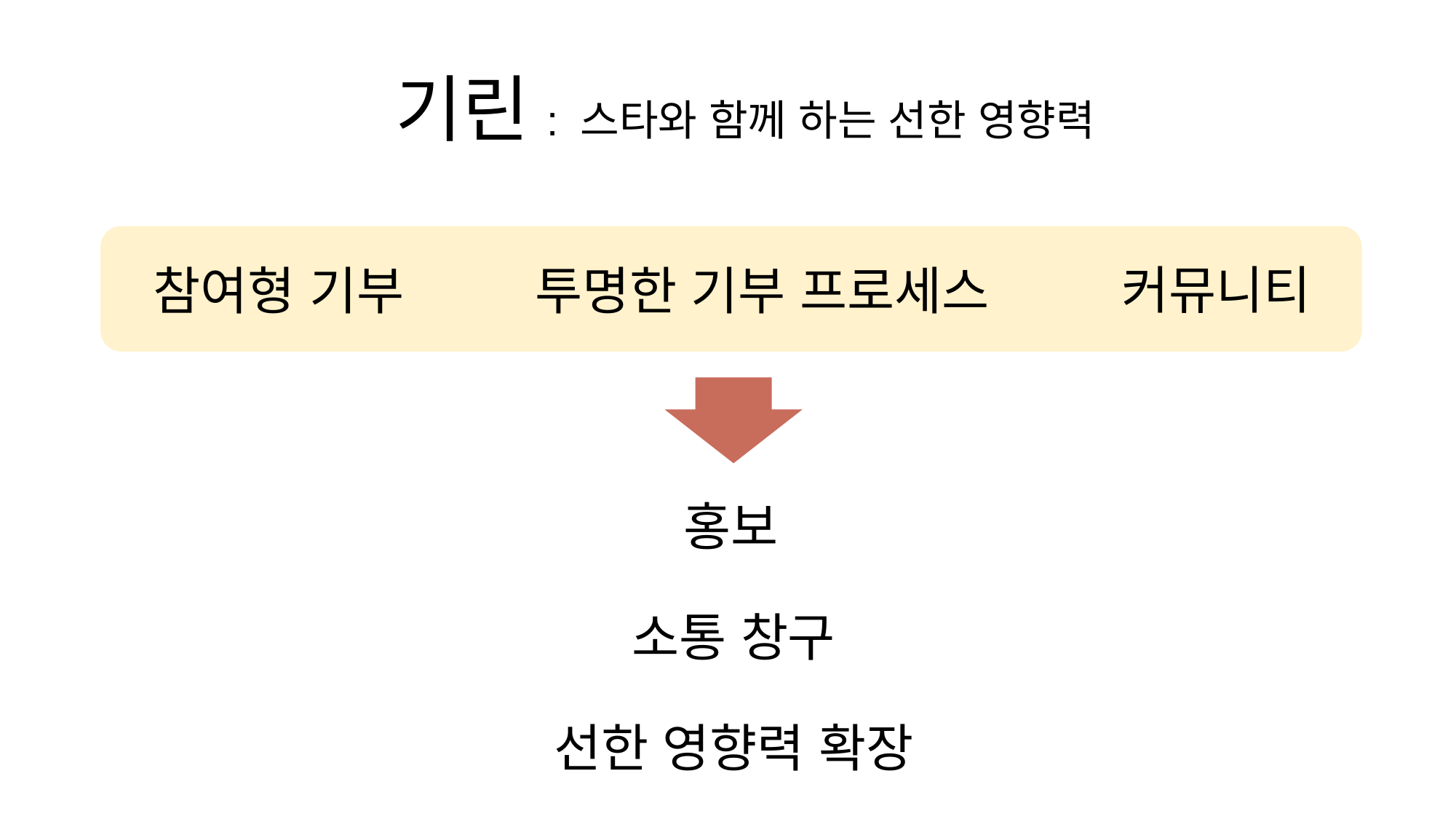

기린: 스타와 함께 하는 선한 영향력

커뮤니티
참여형 기부
투명한 기부 프로세스

홍보
소통 창구
선한 영향력 확장